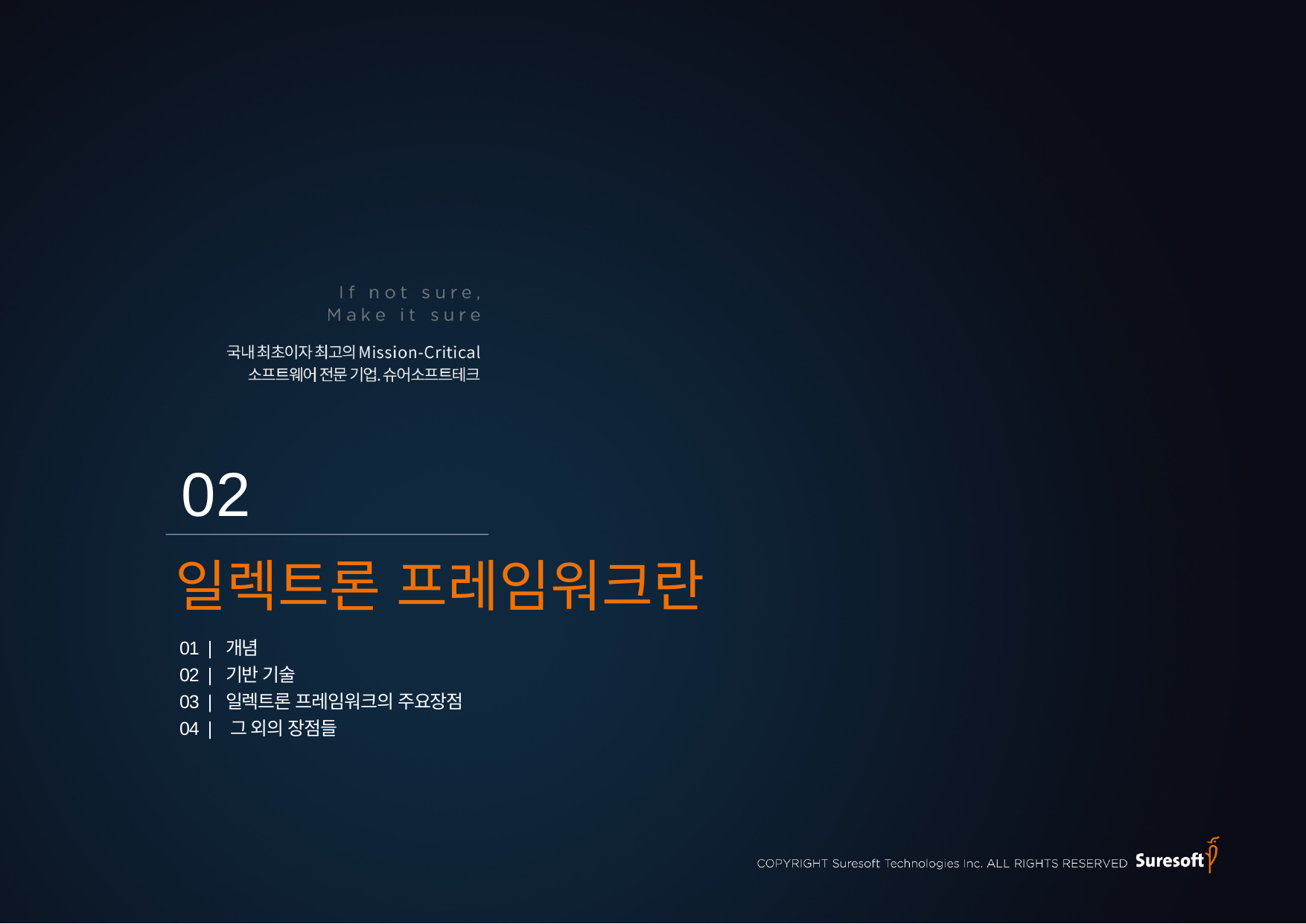

02
일렉트론 프레임워크란
01  |  개념
02  |  기반 기술
03  |  일렉트론 프레임워크의 주요장점
04  |   그 외의 장점들